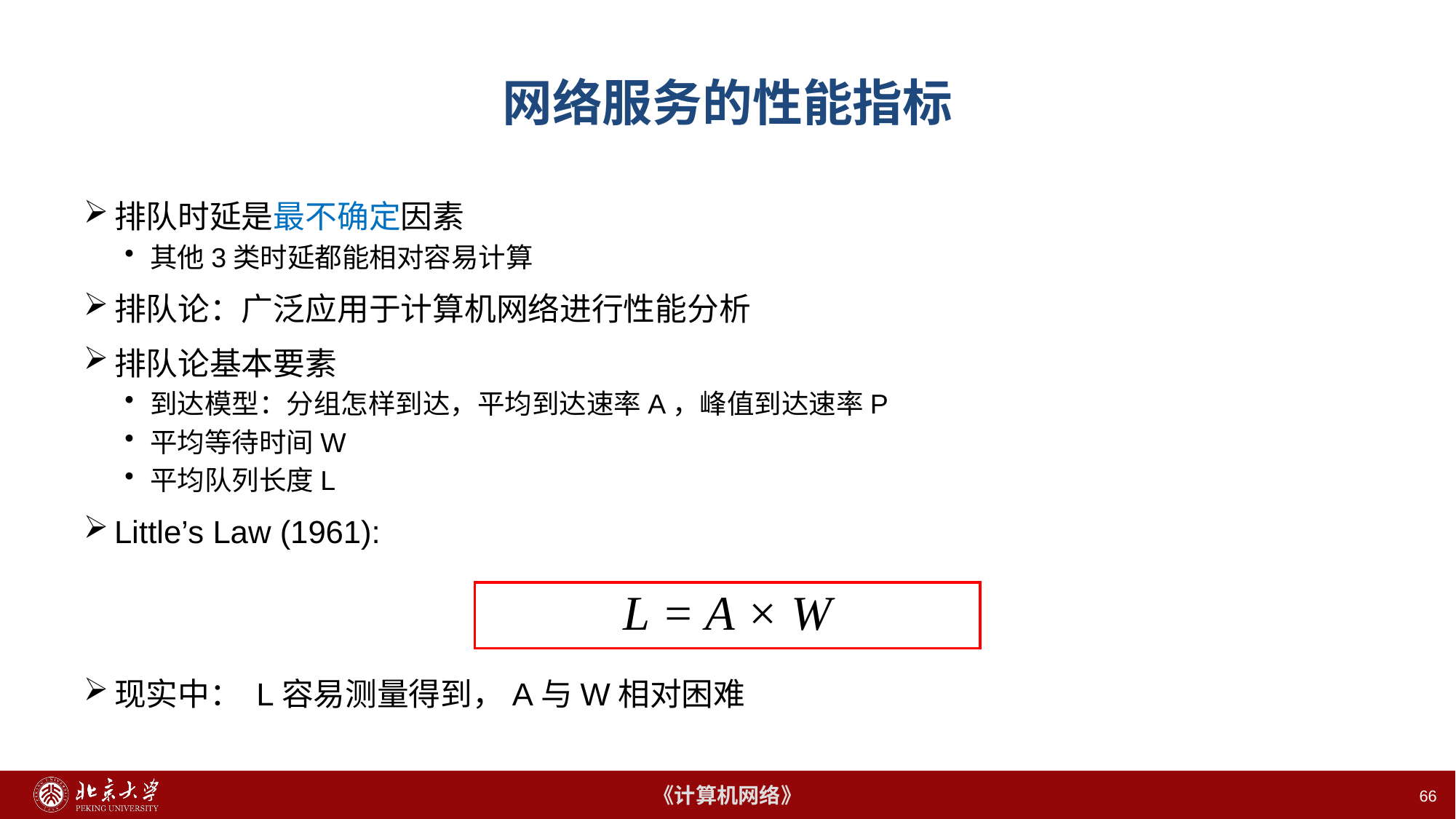

# 网络服务的性能指标
排队时延是最不确定因素
其他3类时延都能相对容易计算
排队论：广泛应用于计算机网络进行性能分析
排队论基本要素
到达模型：分组怎样到达，平均到达速率A，峰值到达速率P
平均等待时间W
平均队列长度L
Little’s Law (1961):

现实中： L容易测量得到，A与W相对困难
L = A × W
66